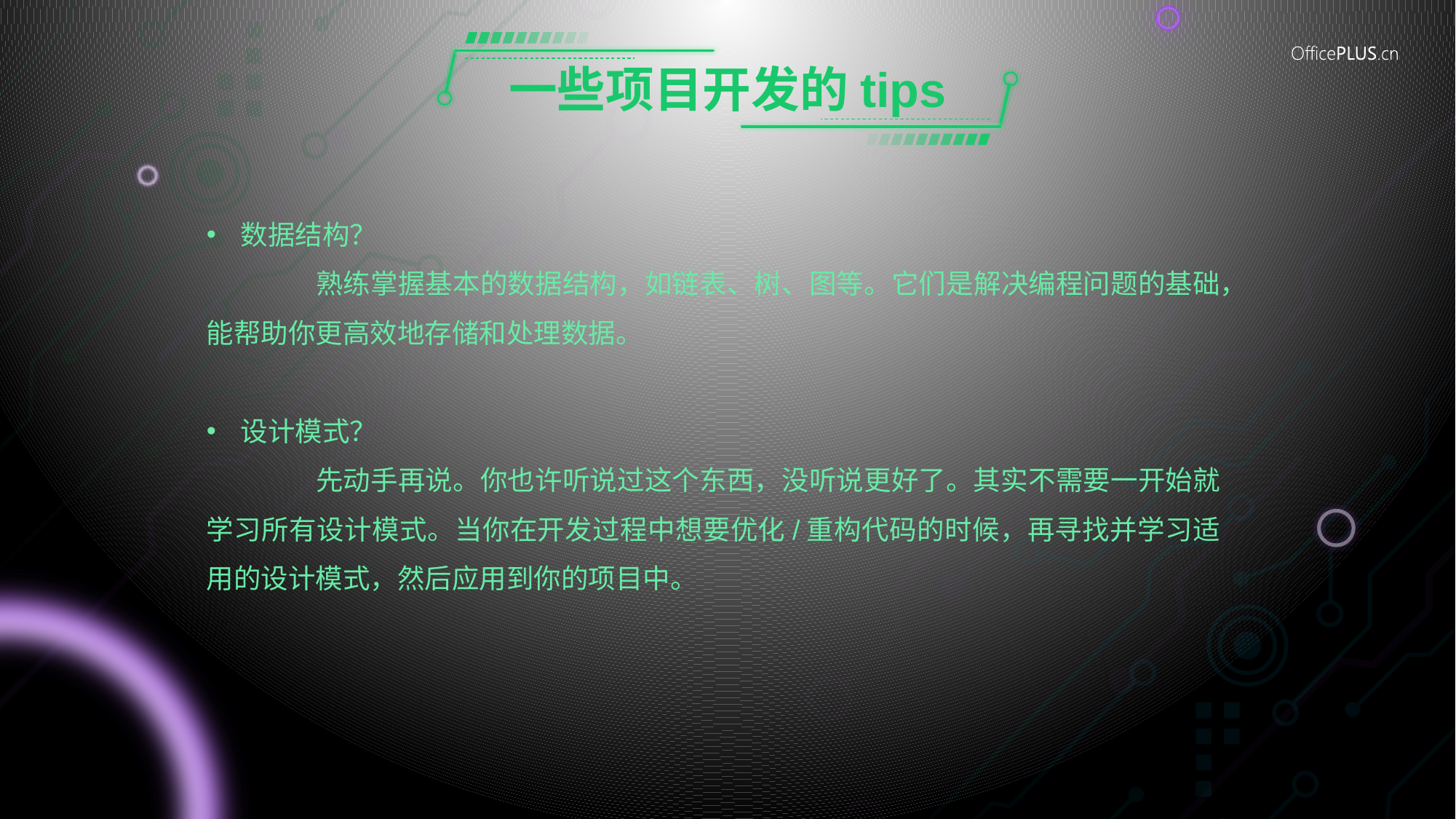

# 一些项目开发的tips
数据结构？
	熟练掌握基本的数据结构，如链表、树、图等。它们是解决编程问题的基础，能帮助你更高效地存储和处理数据。

设计模式？
	先动手再说。你也许听说过这个东西，没听说更好了。其实不需要一开始就学习所有设计模式。当你在开发过程中想要优化/重构代码的时候，再寻找并学习适用的设计模式，然后应用到你的项目中。